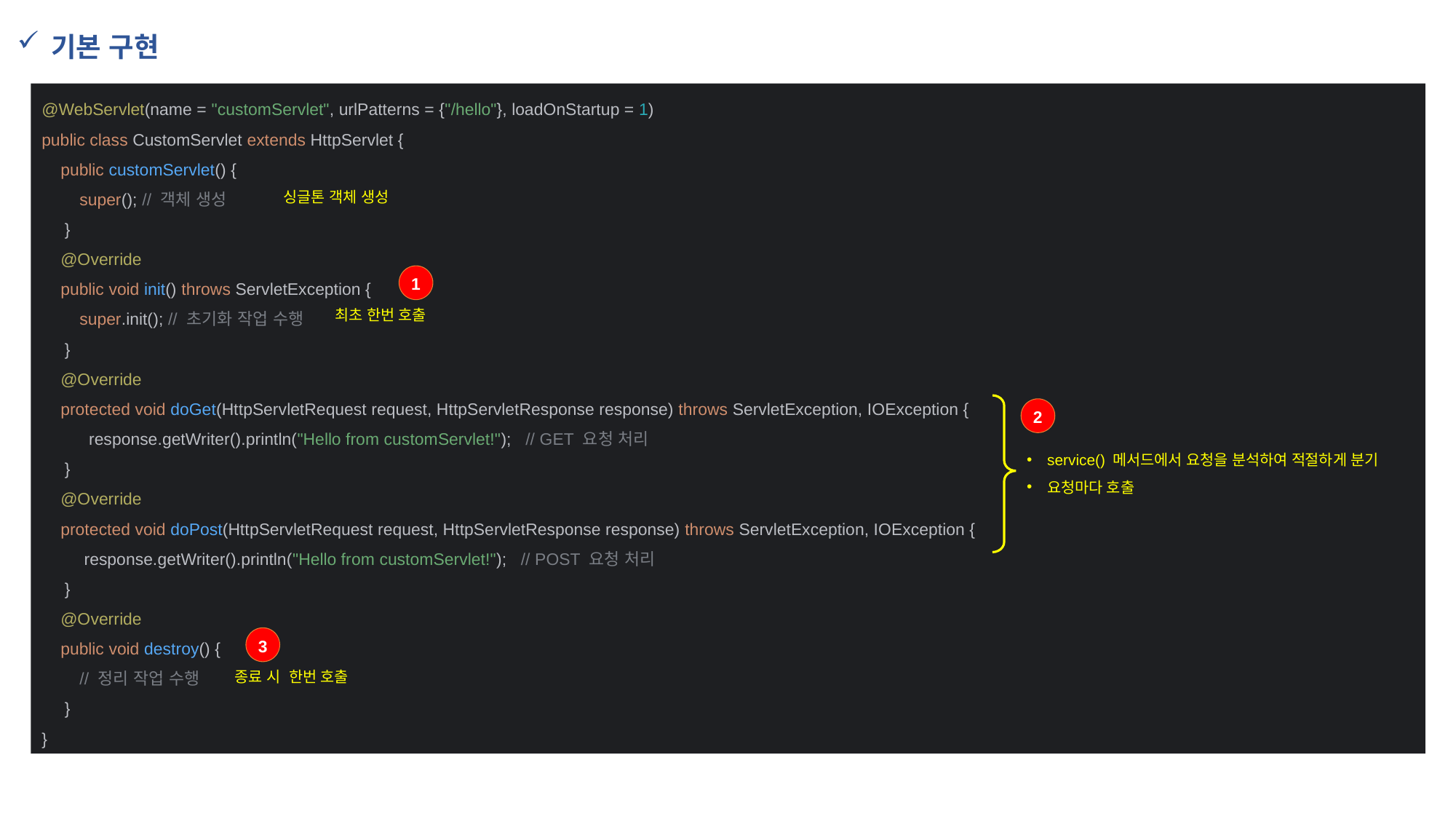

기본 구현
@WebServlet(name = "customServlet", urlPatterns = {"/hello"}, loadOnStartup = 1)
public class CustomServlet extends HttpServlet {
    public customServlet() {
        super(); // 객체 생성
    }
    @Override
    public void init() throws ServletException {
        super.init(); // 초기화 작업 수행
    }
    @Override
    protected void doGet(HttpServletRequest request, HttpServletResponse response) throws ServletException, IOException {
          response.getWriter().println("Hello from customServlet!");   // GET 요청 처리
    }
    @Override
    protected void doPost(HttpServletRequest request, HttpServletResponse response) throws ServletException, IOException {
         response.getWriter().println("Hello from customServlet!");   // POST 요청 처리
    }
    @Override
    public void destroy() {
        // 정리 작업 수행
    }
}
싱글톤 객체 생성

1
최초 한번 호출

2
service() 메서드에서 요청을 분석하여 적절하게 분기
요청마다 호출

3
종료 시  한번 호출